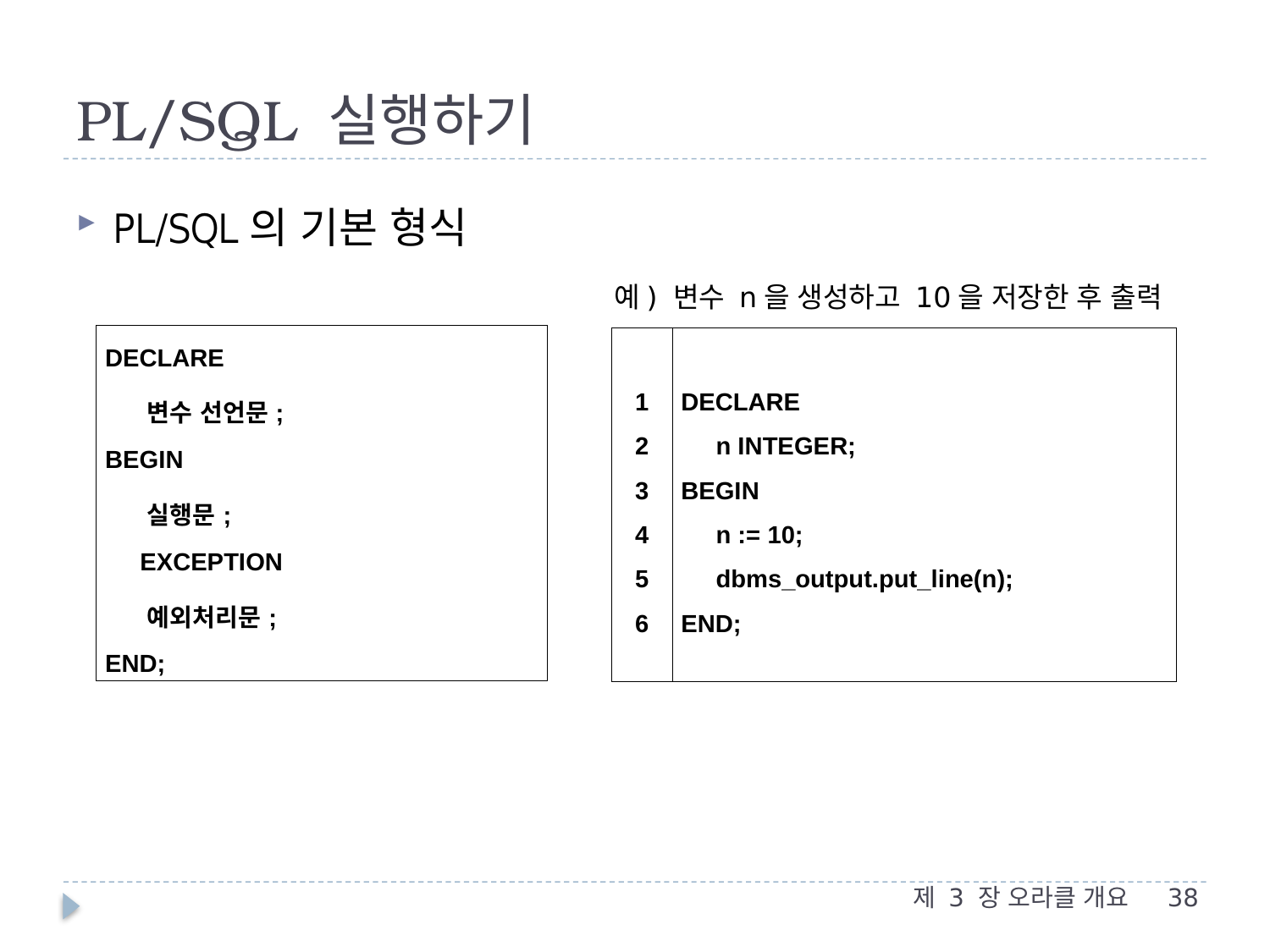

# PL/SQL 실행하기
PL/SQL의 기본 형식

예) 변수 n을 생성하고 10을 저장한 후 출력
| DECLARE 변수 선언문; BEGIN 실행문; EXCEPTION 예외처리문; END; |
| --- |
| 1 2 3 4 5 6 | DECLARE n INTEGER; BEGIN n := 10; dbms\_output.put\_line(n); END; |
| --- | --- |
제 3 장 오라클 개요
38